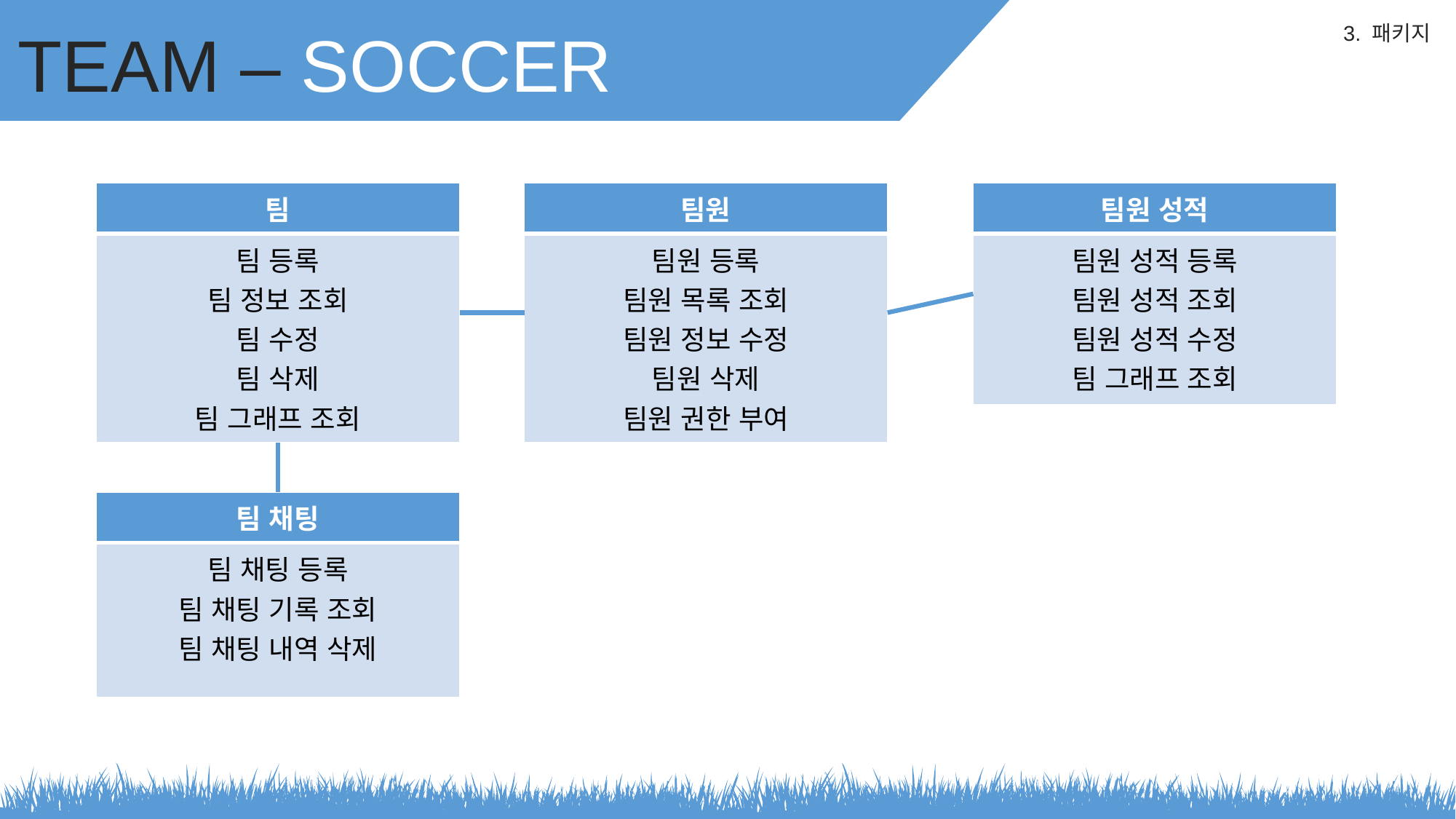

TEAM – SOCCER
3. 패키지
| 팀 |
| --- |
| 팀 등록 팀 정보 조회 팀 수정 팀 삭제 팀 그래프 조회 |
| 팀원 |
| --- |
| 팀원 등록 팀원 목록 조회 팀원 정보 수정 팀원 삭제 팀원 권한 부여 |
| 팀원 성적 |
| --- |
| 팀원 성적 등록 팀원 성적 조회 팀원 성적 수정 팀 그래프 조회 |
| 팀 채팅 |
| --- |
| 팀 채팅 등록 팀 채팅 기록 조회 팀 채팅 내역 삭제 |